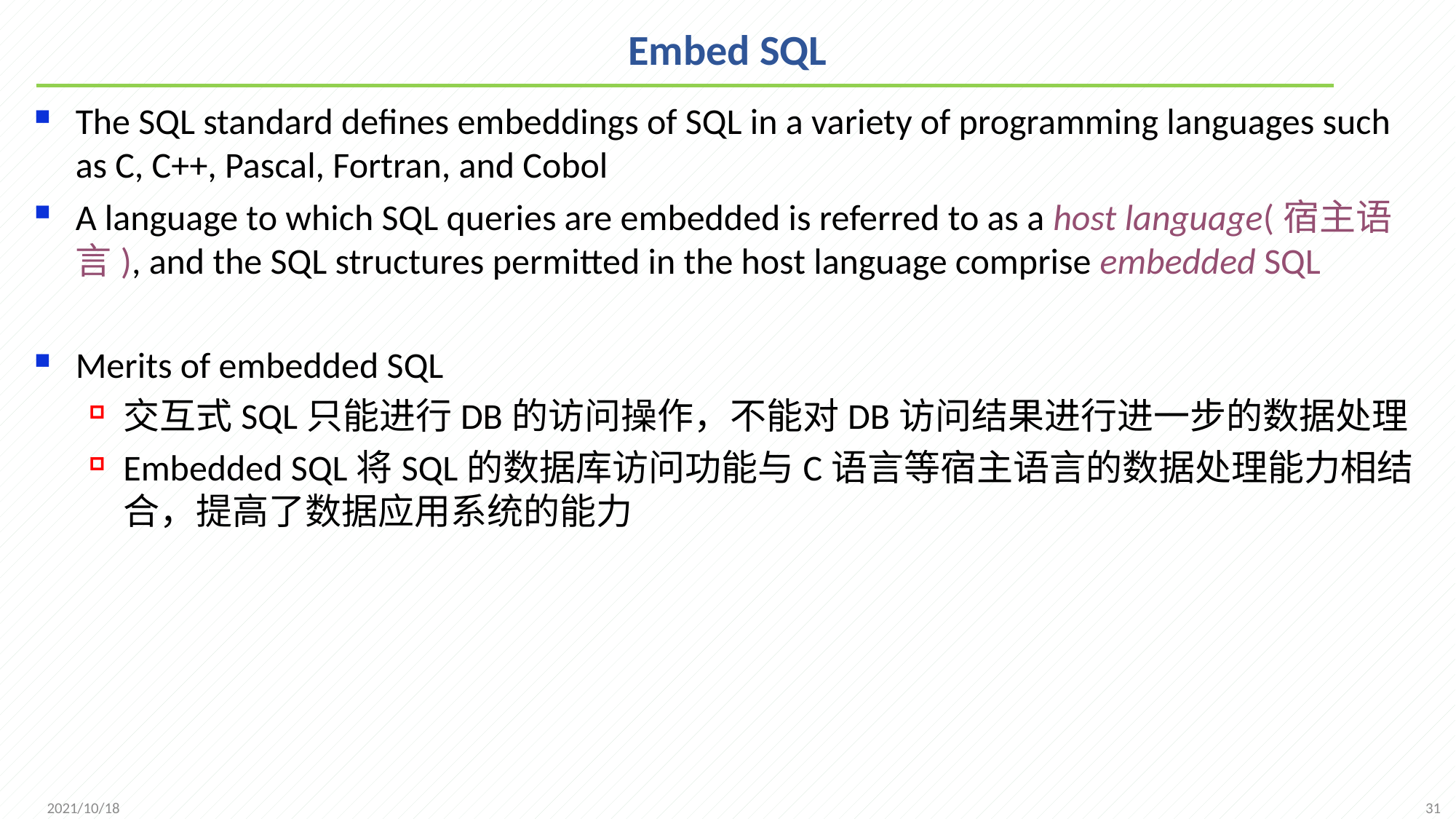

# Embed SQL
The SQL standard defines embeddings of SQL in a variety of programming languages such as C, C++, Pascal, Fortran, and Cobol
A language to which SQL queries are embedded is referred to as a host language(宿主语言), and the SQL structures permitted in the host language comprise embedded SQL

Merits of embedded SQL
交互式SQL只能进行DB的访问操作，不能对DB访问结果进行进一步的数据处理
Embedded SQL将SQL的数据库访问功能与C语言等宿主语言的数据处理能力相结合，提高了数据应用系统的能力

31
2021/10/18